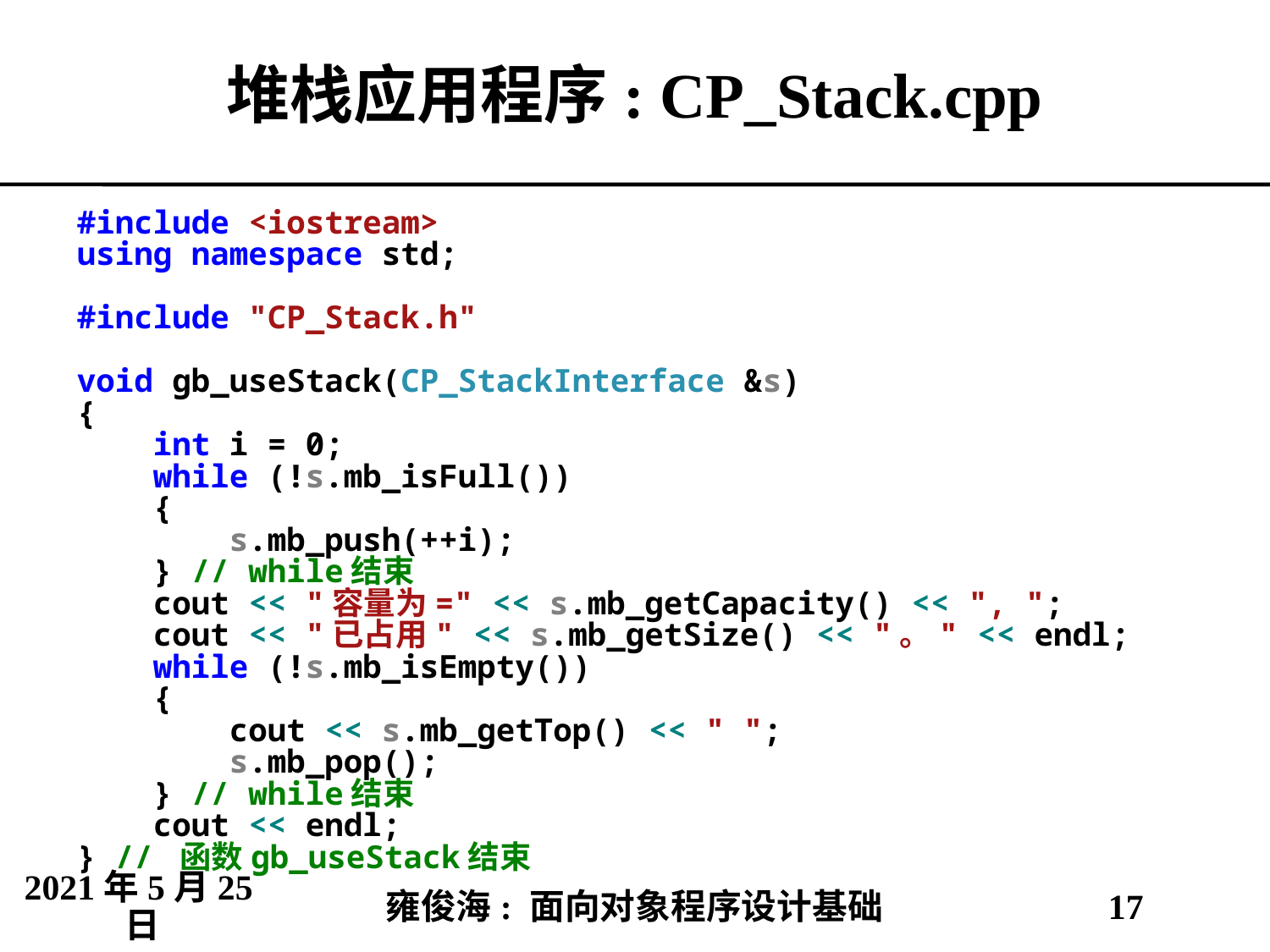

# 堆栈应用程序: CP_Stack.cpp

#include <iostream>
using namespace std;

#include "CP_Stack.h"

void gb_useStack(CP_StackInterface &s)
{
    int i = 0;
    while (!s.mb_isFull())
    {
        s.mb_push(++i);
    } // while结束
    cout << "容量为=" << s.mb_getCapacity() << ", ";
    cout << "已占用" << s.mb_getSize() << "。" << endl;
    while (!s.mb_isEmpty())
    {
        cout << s.mb_getTop() << " ";
        s.mb_pop();
    } // while结束
    cout << endl;
} // 函数gb_useStack结束
2021年5月25日
雍俊海: 面向对象程序设计基础
17